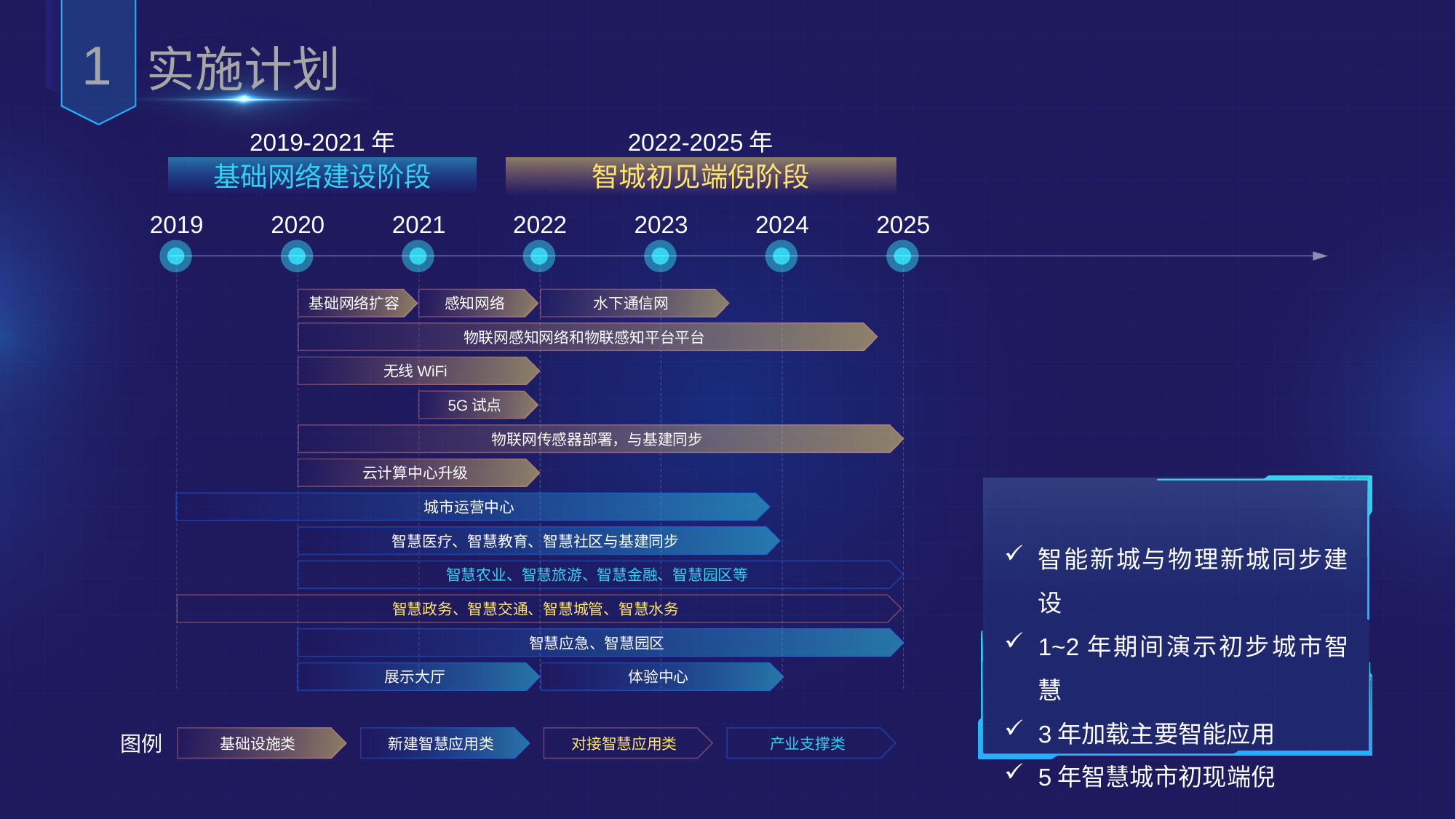

1
实施计划
2019-2021年
2022-2025年

基础网络建设阶段
智城初见端倪阶段
2019

2020

2021

2022

2023

2024

2025

基础网络扩容
感知网络
水下通信网
物联网感知网络和物联感知平台平台
无线WiFi
5G试点
物联网传感器部署，与基建同步
云计算中心升级

智能新城与物理新城同步建设
1~2年期间演示初步城市智慧
3年加载主要智能应用
5年智慧城市初现端倪

城市运营中心
智慧医疗、智慧教育、智慧社区与基建同步
智慧农业、智慧旅游、智慧金融、智慧园区等
智慧政务、智慧交通、智慧城管、智慧水务
智慧应急、智慧园区
展示大厅
体验中心
基础设施类
新建智慧应用类
对接智慧应用类
产业支撑类
图例